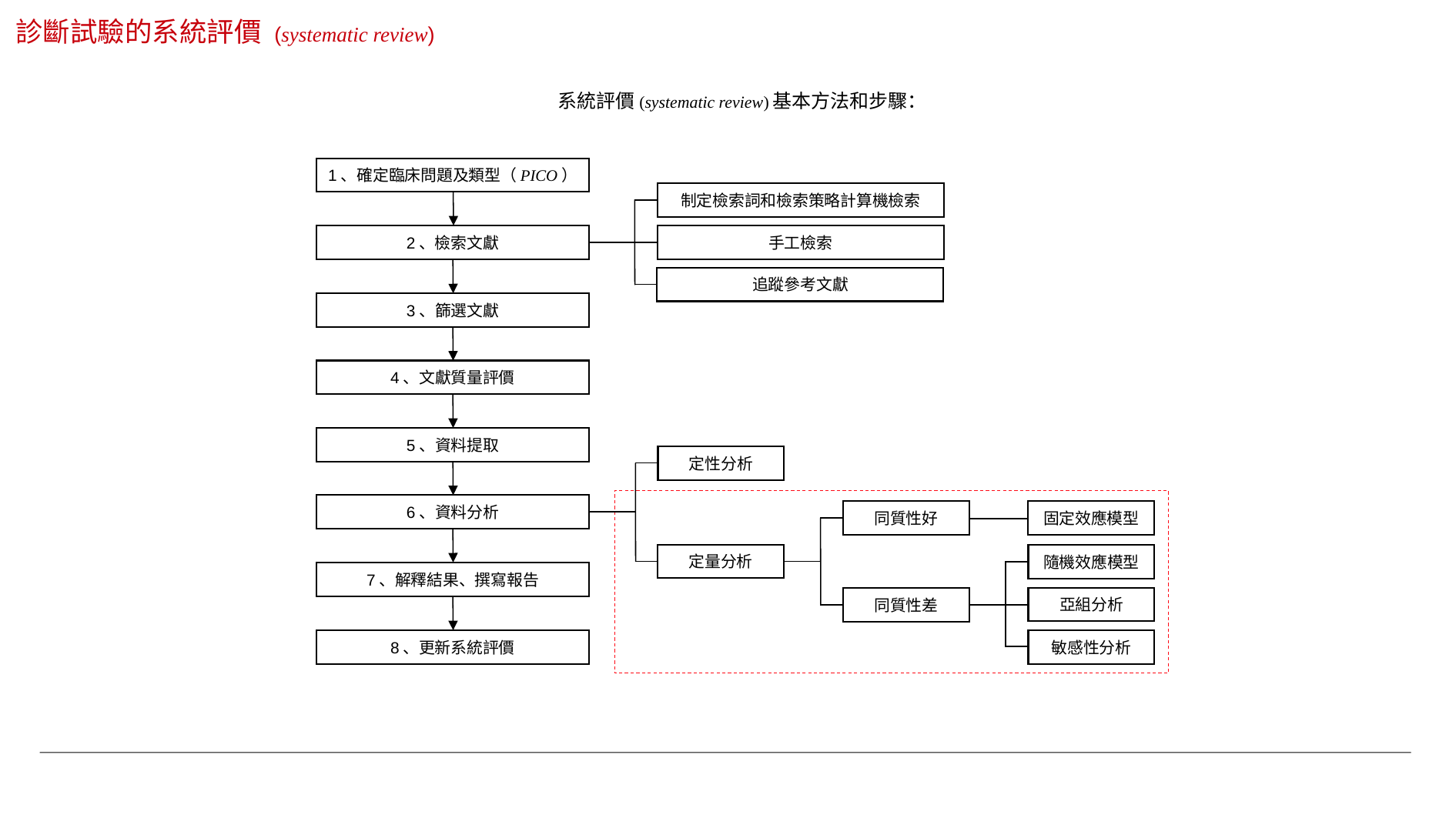

診斷試驗的系統評價 (systematic review)
系統評價(systematic review)基本方法和步驟：
1、確定臨床問題及類型（PICO）
制定檢索詞和檢索策略計算機檢索
手工檢索
2、檢索文獻
追蹤參考文獻
3、篩選文獻
4、文獻質量評價
5、資料提取
定性分析
6、資料分析
固定效應模型
同質性好
定量分析
隨機效應模型
7、解釋結果、撰寫報告
亞組分析
同質性差
8、更新系統評價
敏感性分析